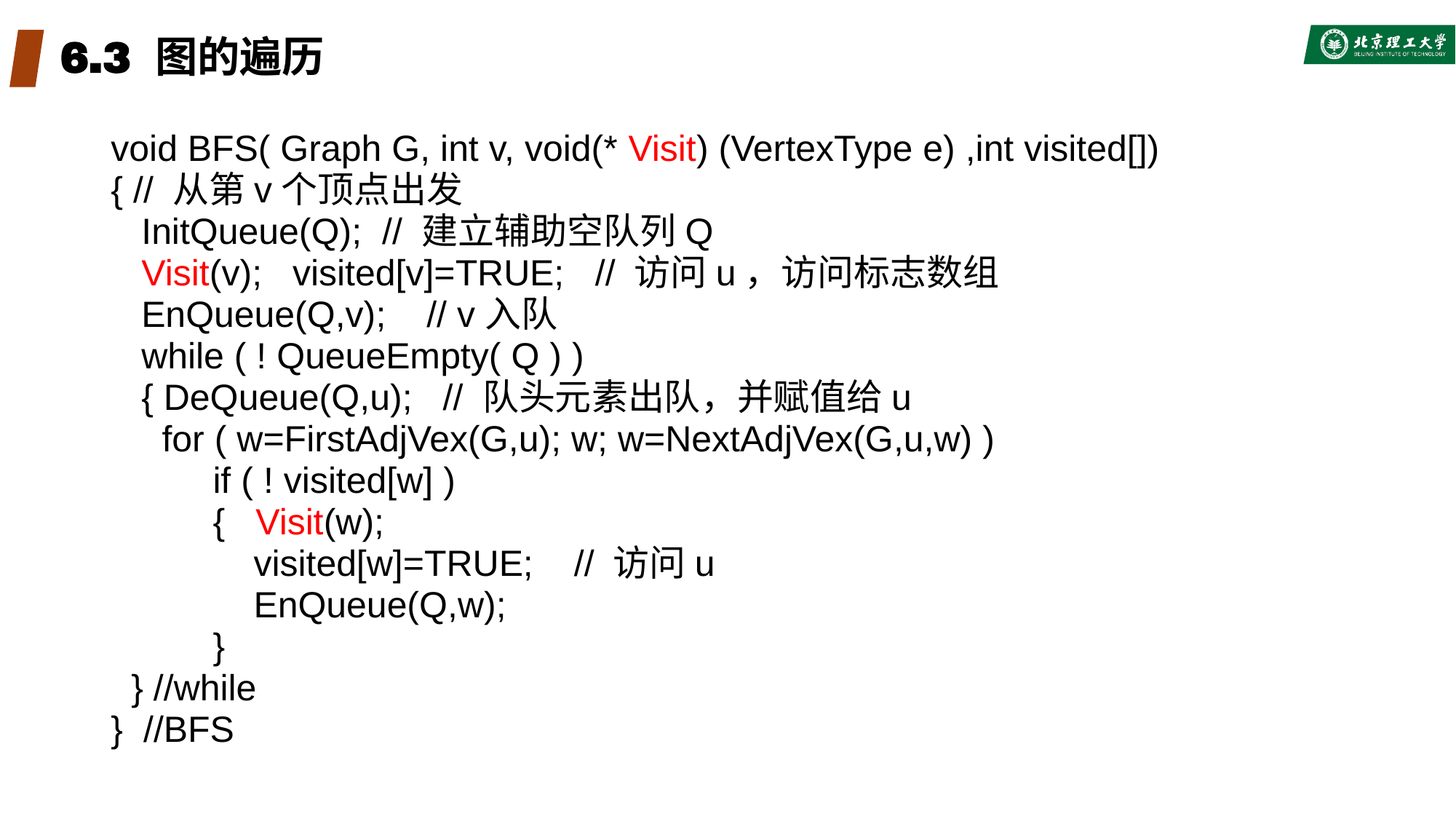

# 6.3 图的遍历
void BFS( Graph G, int v, void(* Visit) (VertexType e) ,int visited[])
{ // 从第v个顶点出发
   InitQueue(Q);  // 建立辅助空队列Q
   Visit(v);   visited[v]=TRUE;   // 访问u，访问标志数组
   EnQueue(Q,v);    // v入队
   while ( ! QueueEmpty( Q ) )
   { DeQueue(Q,u);   // 队头元素出队，并赋值给u
     for ( w=FirstAdjVex(G,u); w; w=NextAdjVex(G,u,w) )
          if ( ! visited[w] )
          {   Visit(w);
              visited[w]=TRUE;    // 访问u
              EnQueue(Q,w);
          }
  } //while
}  //BFS